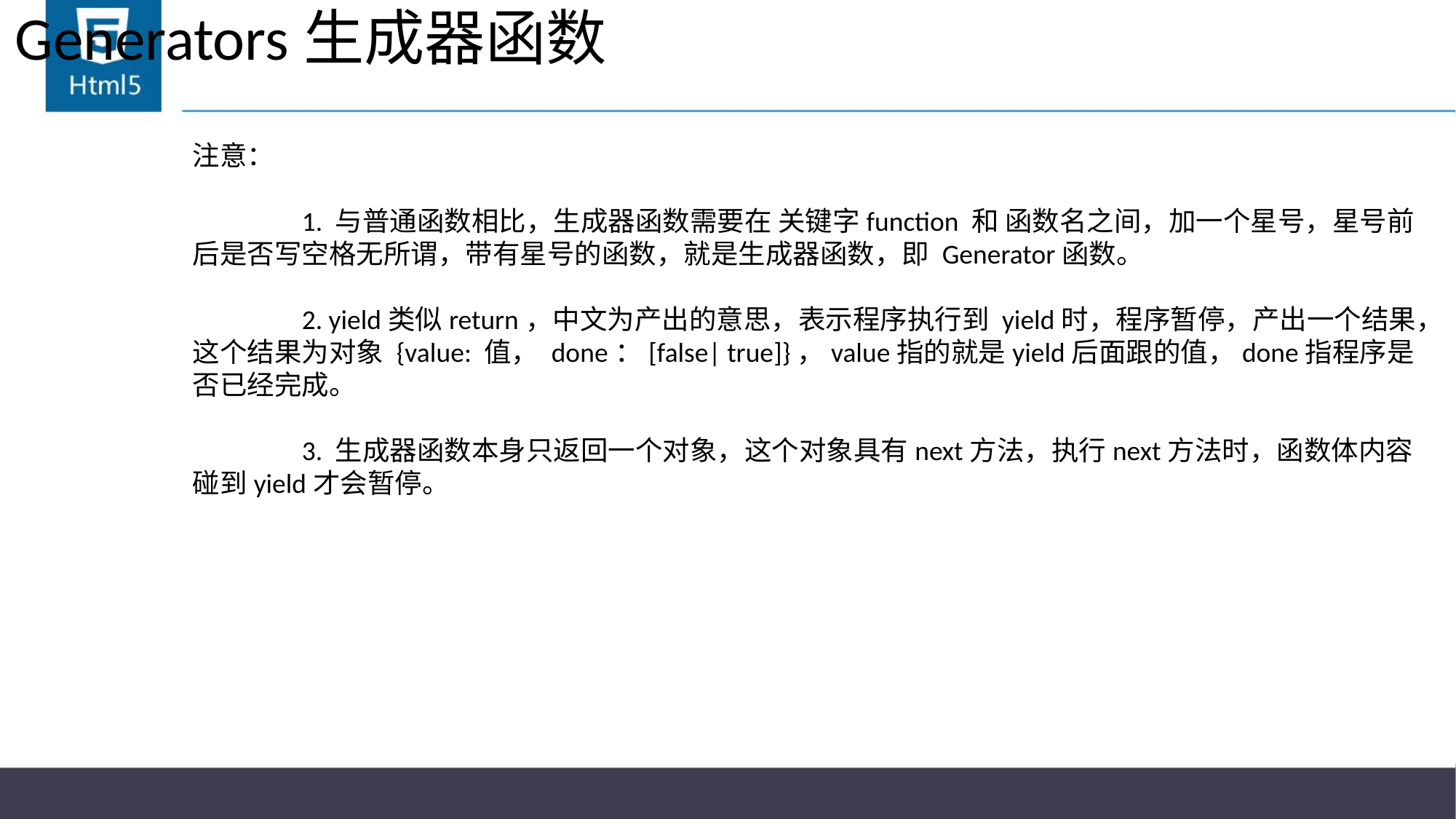

# Generators生成器函数
注意：

	1. 与普通函数相比，生成器函数需要在 关键字function 和 函数名之间，加一个星号，星号前后是否写空格无所谓，带有星号的函数，就是生成器函数，即 Generator函数。

	2. yield类似return，中文为产出的意思，表示程序执行到 yield时，程序暂停，产出一个结果，这个结果为对象 {value: 值， done：[false| true]}，value指的就是yield后面跟的值，done指程序是否已经完成。

	3. 生成器函数本身只返回一个对象，这个对象具有next方法，执行next方法时，函数体内容碰到yield才会暂停。